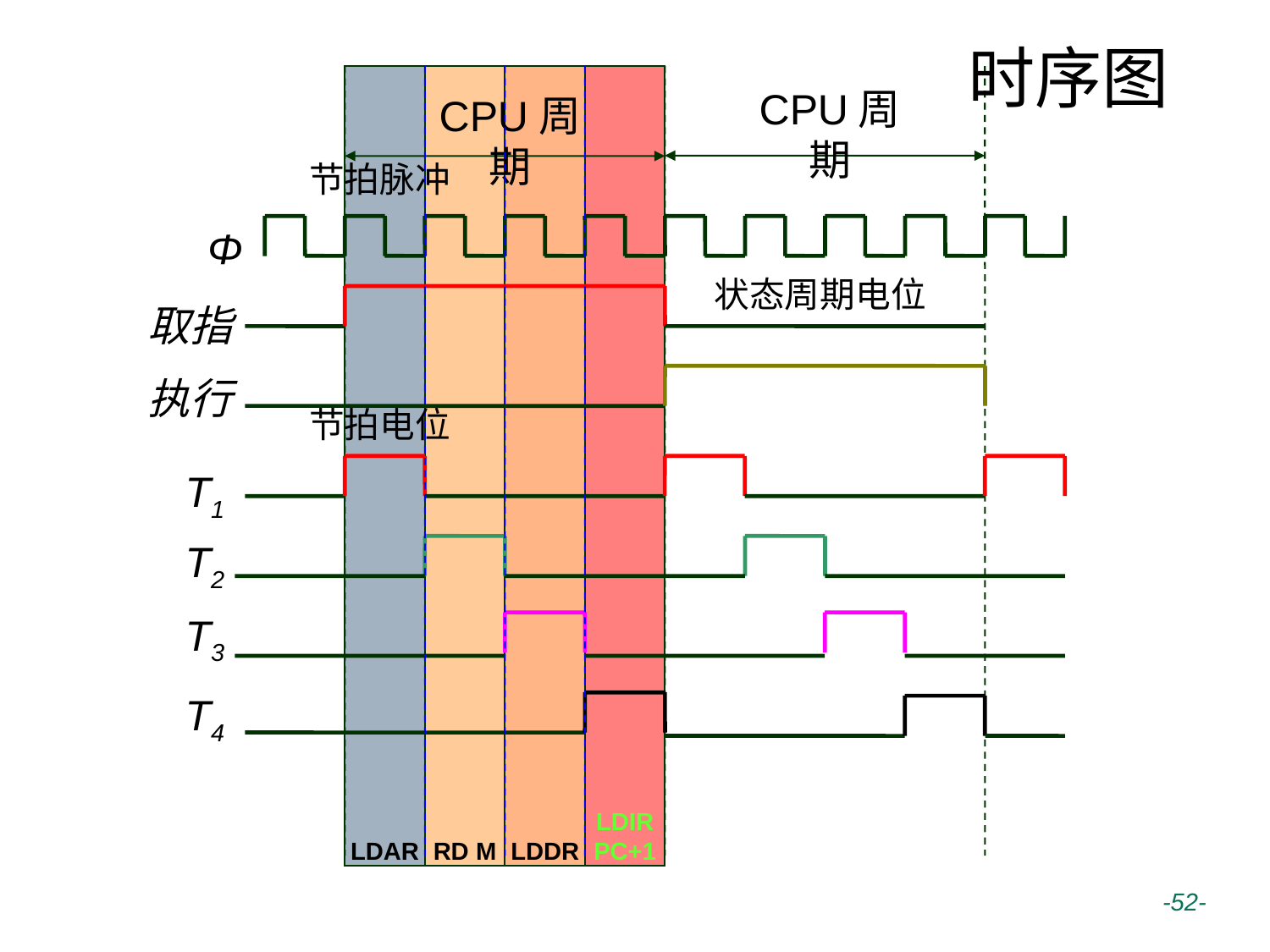

时序图

LDAR

RD M

LDDR

LDIR
PC+1
CPU周期
CPU周期
节拍脉冲

Φ

状态周期电位

取指

执行
节拍电位

T1

T2

T3

T4

 -52-